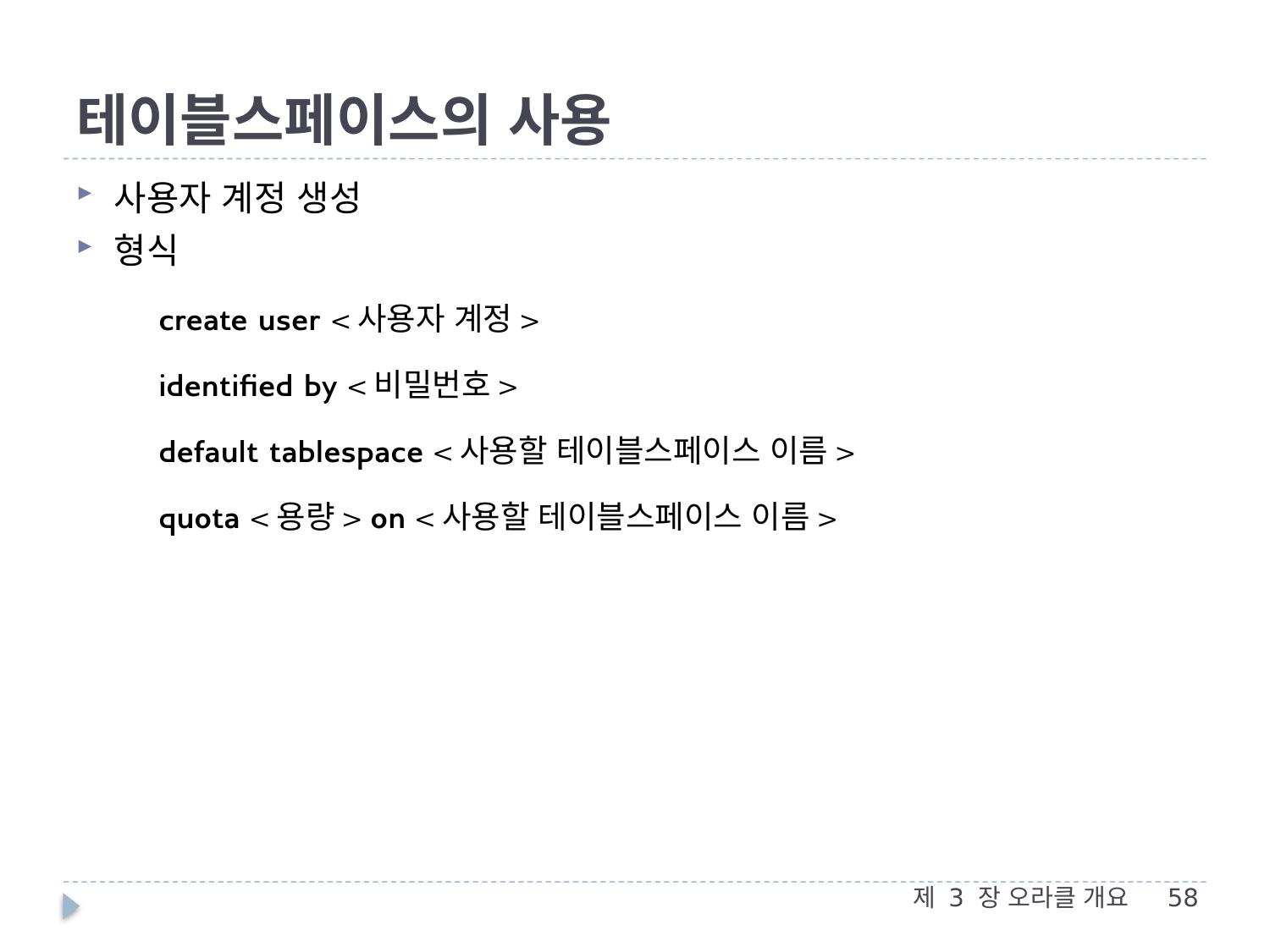

# 테이블스페이스의 사용
사용자 계정 생성
형식
create user <사용자 계정>
identified by <비밀번호>
default tablespace <사용할 테이블스페이스 이름>
quota <용량> on <사용할 테이블스페이스 이름>

제 3 장 오라클 개요
58